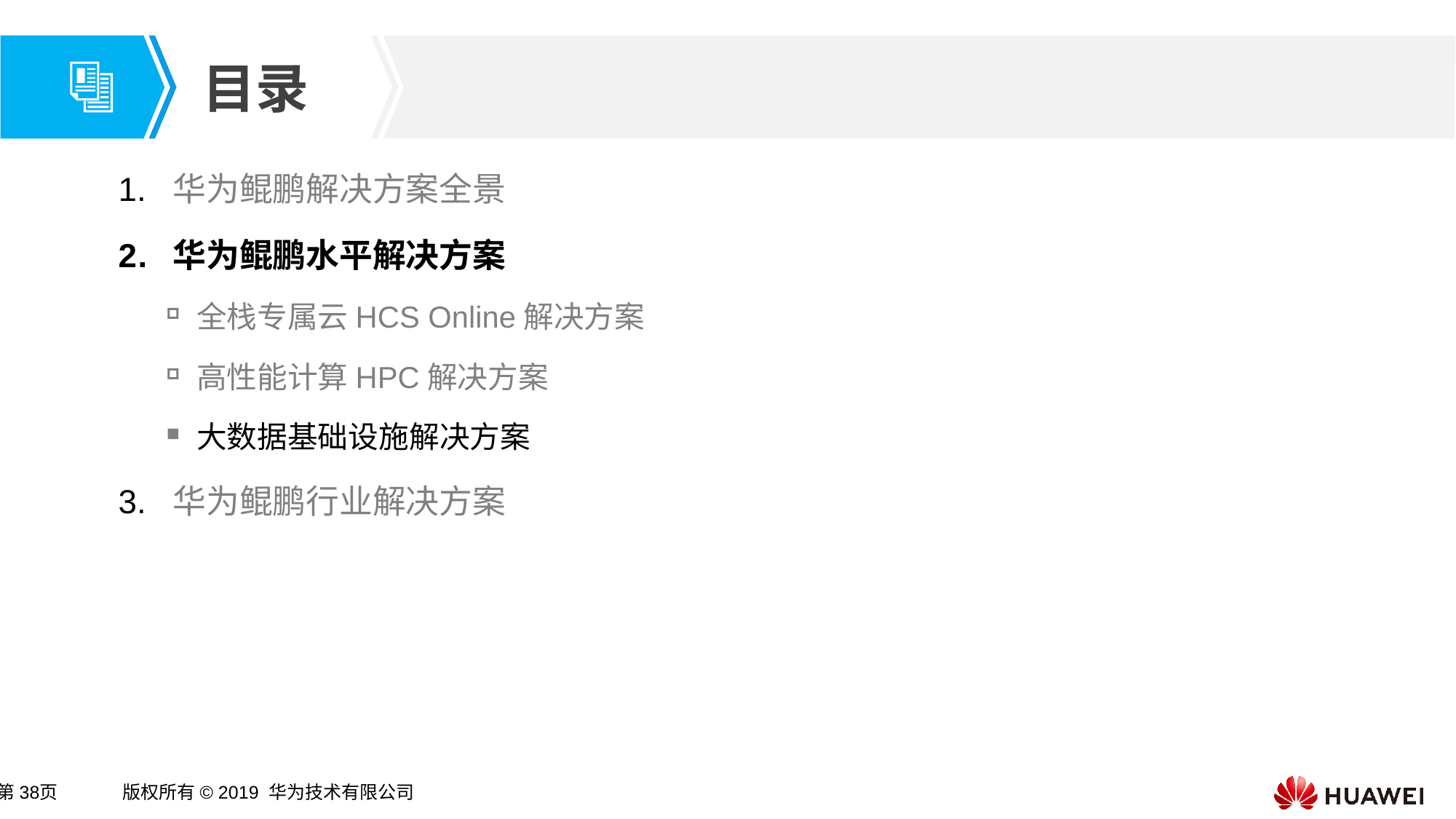

华为鲲鹏解决方案全景
华为鲲鹏水平解决方案
全栈专属云HCS Online解决方案
高性能计算HPC解决方案
大数据基础设施解决方案
华为鲲鹏行业解决方案